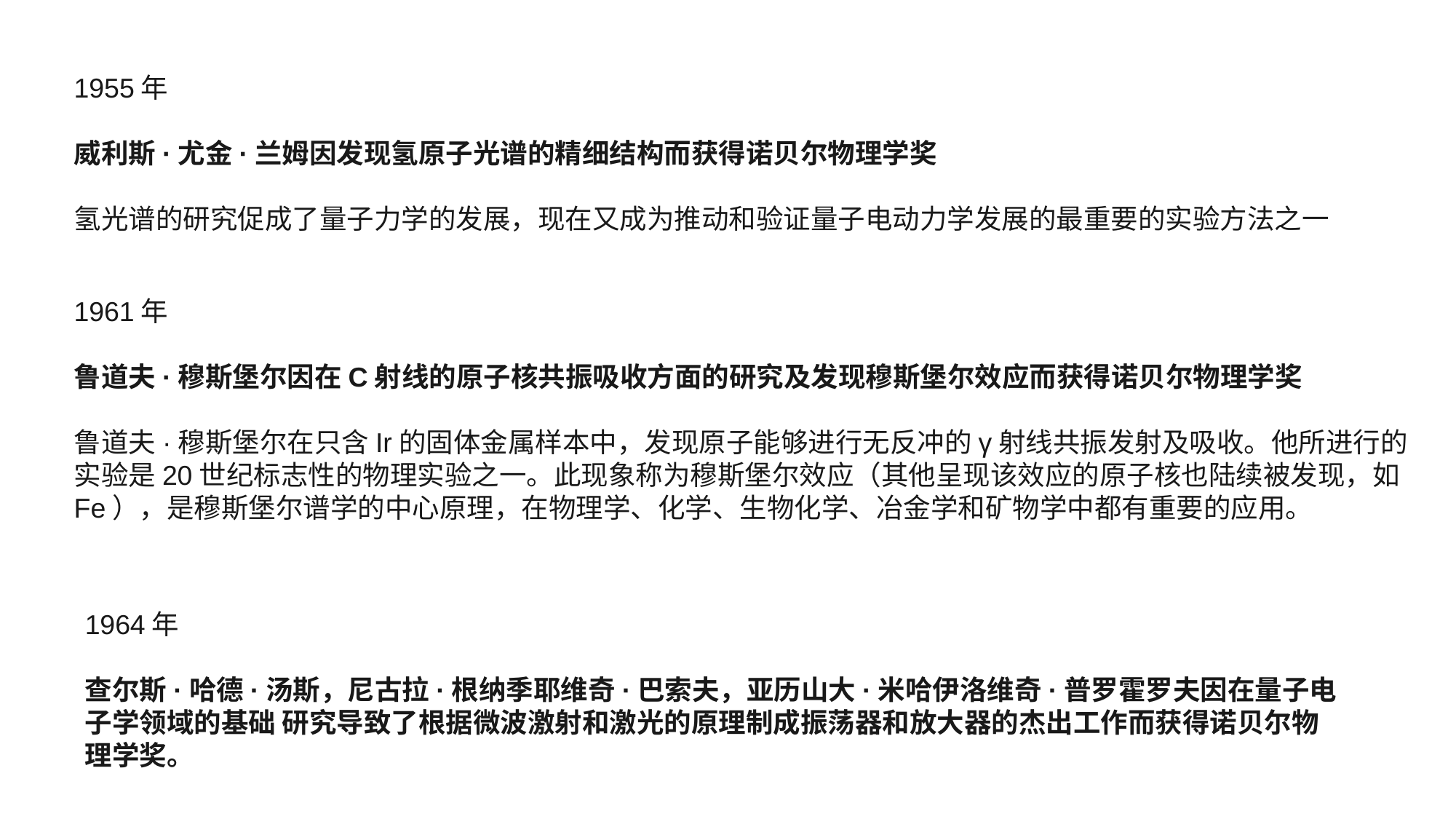

1955年

威利斯·尤金·兰姆因发现氢原子光谱的精细结构而获得诺贝尔物理学奖

氢光谱的研究促成了量子力学的发展，现在又成为推动和验证量子电动力学发展的最重要的实验方法之一
1961年

鲁道夫·穆斯堡尔因在C射线的原子核共振吸收方面的研究及发现穆斯堡尔效应而获得诺贝尔物理学奖

鲁道夫·穆斯堡尔在只含Ir的固体金属样本中，发现原子能够进行无反冲的γ射线共振发射及吸收。他所进行的实验是20世纪标志性的物理实验之一。此现象称为穆斯堡尔效应（其他呈现该效应的原子核也陆续被发现，如Fe），是穆斯堡尔谱学的中心原理，在物理学、化学、生物化学、冶金学和矿物学中都有重要的应用。
1964年

查尔斯·哈德·汤斯，尼古拉·根纳季耶维奇·巴索夫，亚历山大·米哈伊洛维奇·普罗霍罗夫因在量子电子学领域的基础 研究导致了根据微波激射和激光的原理制成振荡器和放大器的杰出工作而获得诺贝尔物理学奖。